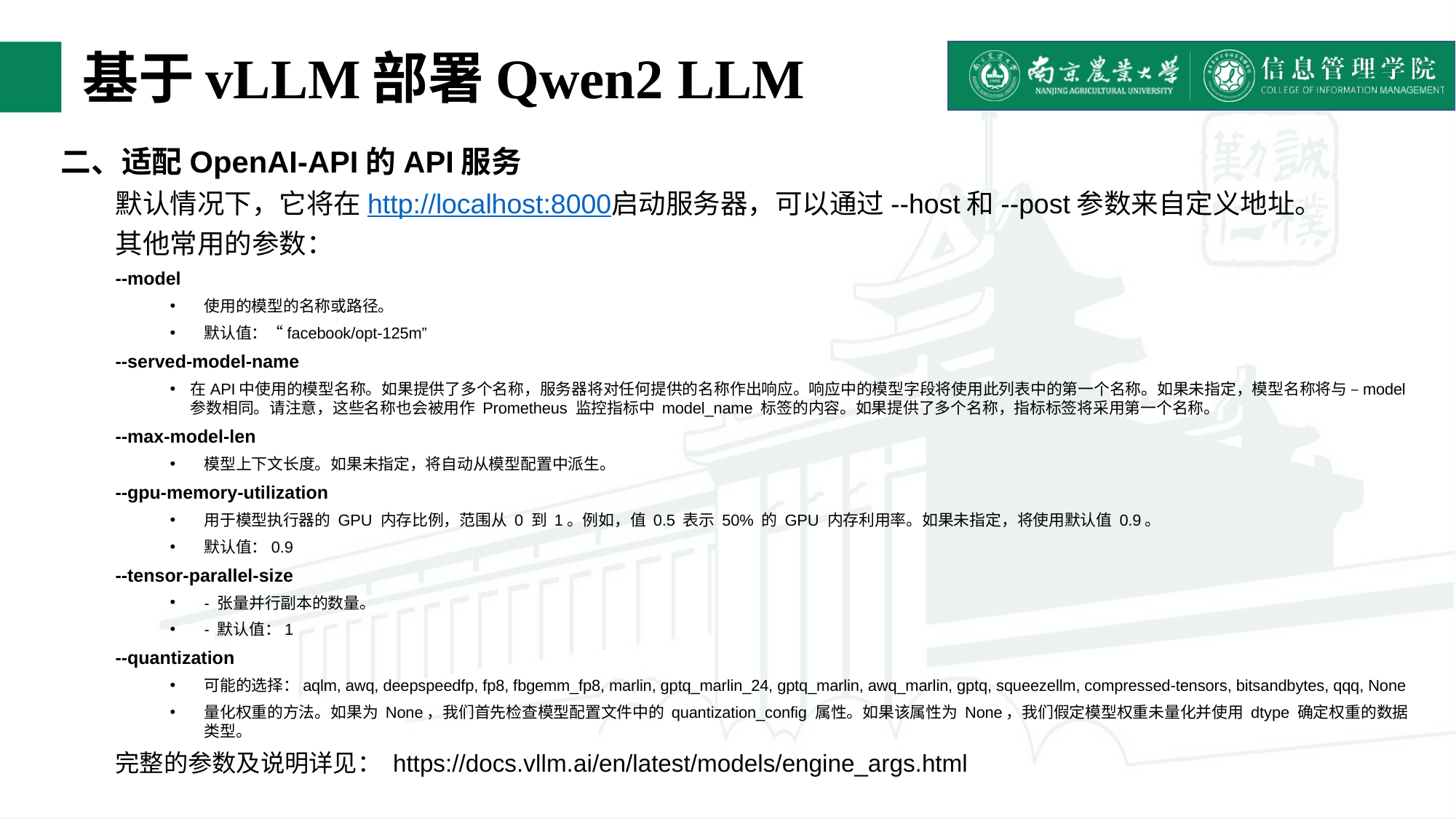

# 基于vLLM部署Qwen2 LLM
二、适配OpenAI-API的API服务
默认情况下，它将在http://localhost:8000启动服务器，可以通过--host和--post参数来自定义地址。
其他常用的参数：
--model
使用的模型的名称或路径。
默认值：“facebook/opt-125m”
--served-model-name
在API中使用的模型名称。如果提供了多个名称，服务器将对任何提供的名称作出响应。响应中的模型字段将使用此列表中的第一个名称。如果未指定，模型名称将与 –model 参数相同。请注意，这些名称也会被用作 Prometheus 监控指标中 model_name 标签的内容。如果提供了多个名称，指标标签将采用第一个名称。
--max-model-len
模型上下文长度。如果未指定，将自动从模型配置中派生。
--gpu-memory-utilization
用于模型执行器的 GPU 内存比例，范围从 0 到 1。例如，值 0.5 表示 50% 的 GPU 内存利用率。如果未指定，将使用默认值 0.9。
默认值：0.9
--tensor-parallel-size
- 张量并行副本的数量。
- 默认值：1
--quantization
可能的选择：aqlm, awq, deepspeedfp, fp8, fbgemm_fp8, marlin, gptq_marlin_24, gptq_marlin, awq_marlin, gptq, squeezellm, compressed-tensors, bitsandbytes, qqq, None
量化权重的方法。如果为 None，我们首先检查模型配置文件中的 quantization_config 属性。如果该属性为 None，我们假定模型权重未量化并使用 dtype 确定权重的数据类型。
完整的参数及说明详见： https://docs.vllm.ai/en/latest/models/engine_args.html